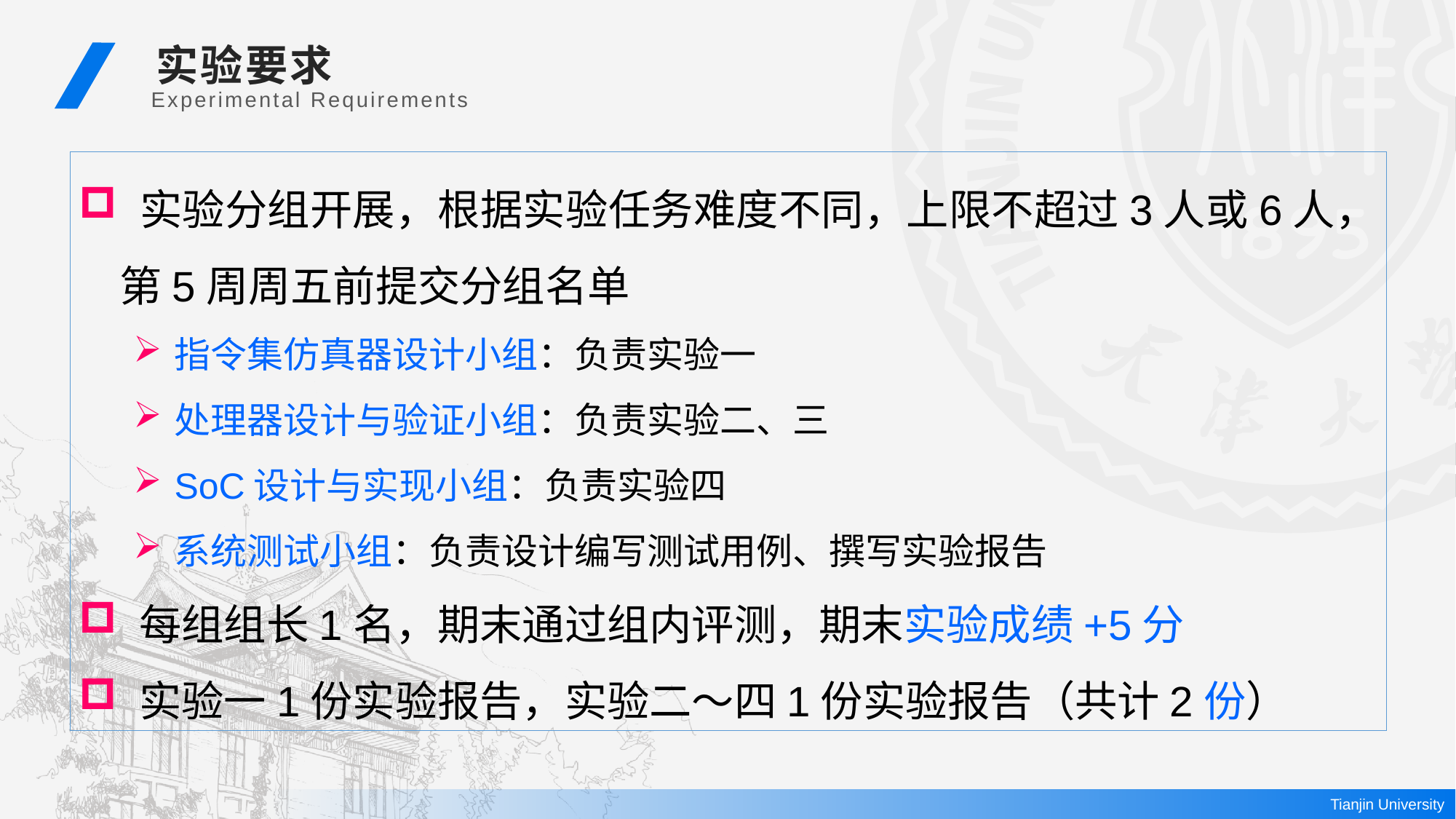

实验要求
   Experimental Requirements
 实验分组开展，根据实验任务难度不同，上限不超过3人或6人，第5周周五前提交分组名单
指令集仿真器设计小组：负责实验一
处理器设计与验证小组：负责实验二、三
SoC设计与实现小组：负责实验四
系统测试小组：负责设计编写测试用例、撰写实验报告
 每组组长1名，期末通过组内评测，期末实验成绩+5分
 实验一1份实验报告，实验二～四1份实验报告（共计2份）